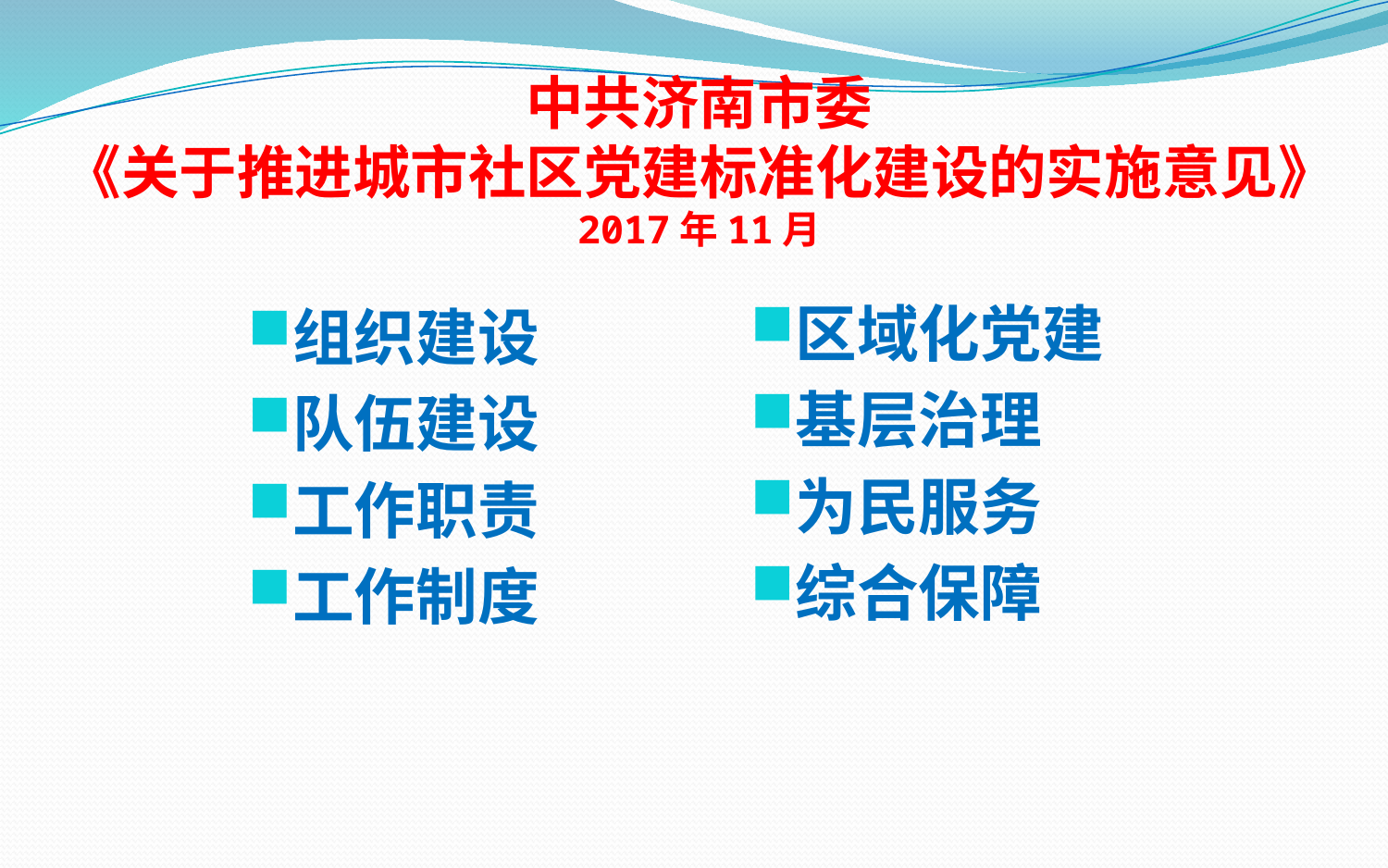

# 中共济南市委 《关于推进城市社区党建标准化建设的实施意见》 2017年11月
区域化党建
基层治理
为民服务
综合保障

组织建设
队伍建设
工作职责
工作制度